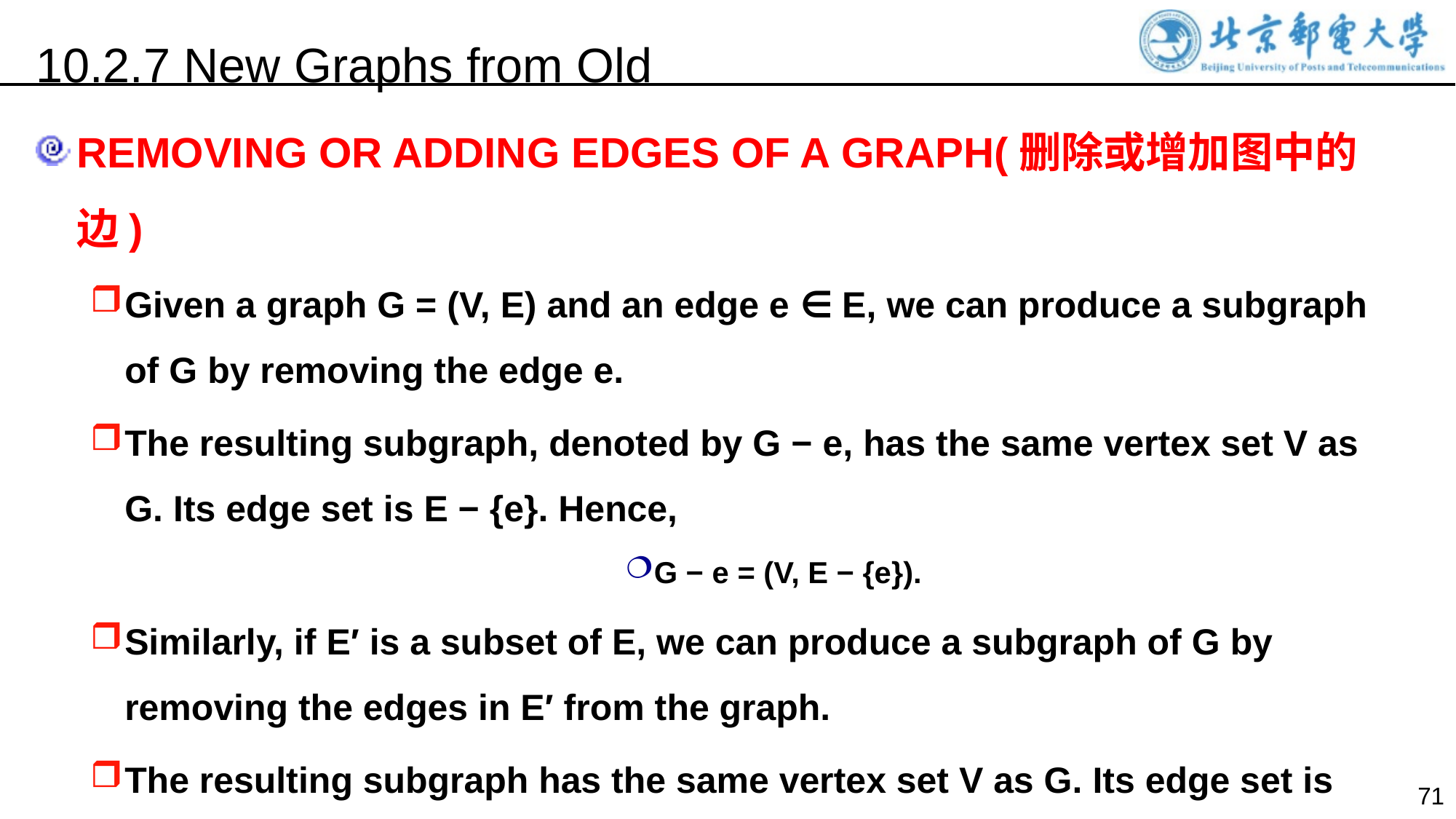

10.2.7 New Graphs from Old
REMOVING OR ADDING EDGES OF A GRAPH(删除或增加图中的边)
Given a graph G = (V, E) and an edge e ∈ E, we can produce a subgraph of G by removing the edge e.
The resulting subgraph, denoted by G − e, has the same vertex set V as G. Its edge set is E − {e}. Hence,
G − e = (V, E − {e}).
Similarly, if E′ is a subset of E, we can produce a subgraph of G by removing the edges in E′ from the graph.
The resulting subgraph has the same vertex set V as G. Its edge set is
    E − E′.